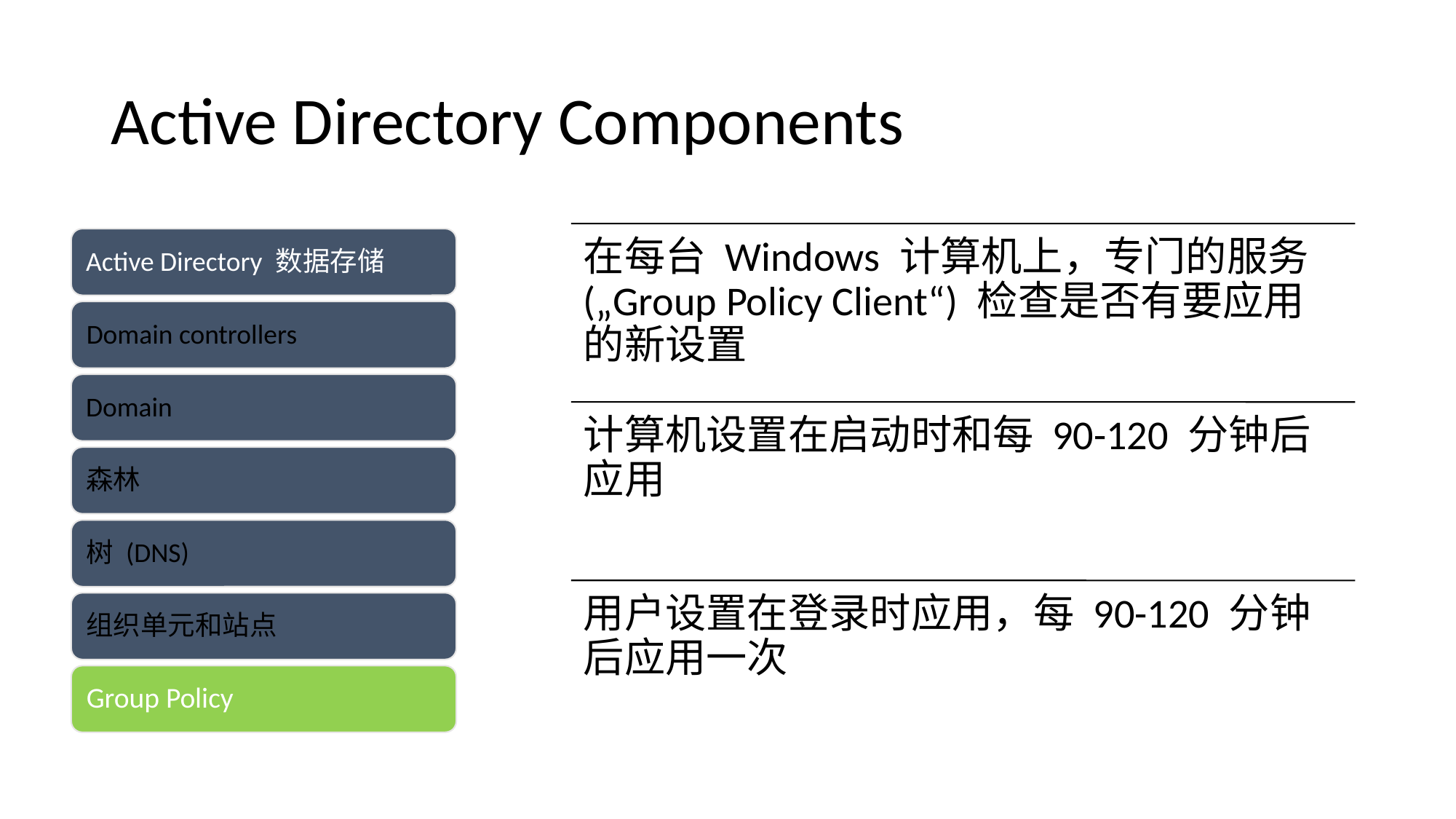

# Active Directory Components
Active Directory 数据存储
Domain controllers
Domain
森林
树 (DNS)
组织单元和站点
Group Policy
在每台 Windows 计算机上，专门的服务(„Group Policy Client“) 检查是否有要应用的新设置
计算机设置在启动时和每 90-120 分钟后应用
用户设置在登录时应用，每 90-120 分钟后应用一次